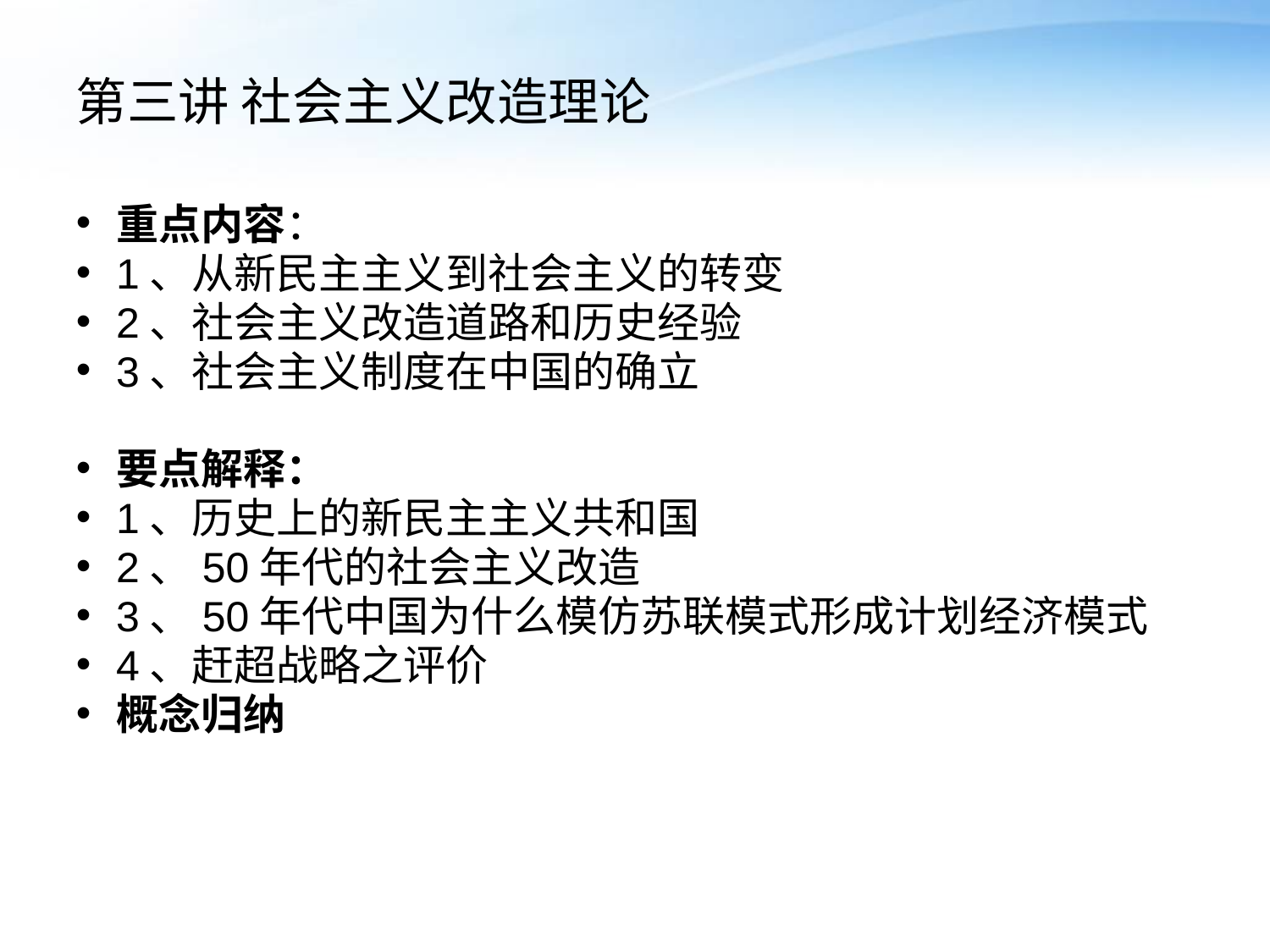

# 第三讲 社会主义改造理论
重点内容：
1、从新民主主义到社会主义的转变
2、社会主义改造道路和历史经验
3、社会主义制度在中国的确立

要点解释：
1、历史上的新民主主义共和国
2、50年代的社会主义改造
3、50年代中国为什么模仿苏联模式形成计划经济模式
4、赶超战略之评价
概念归纳